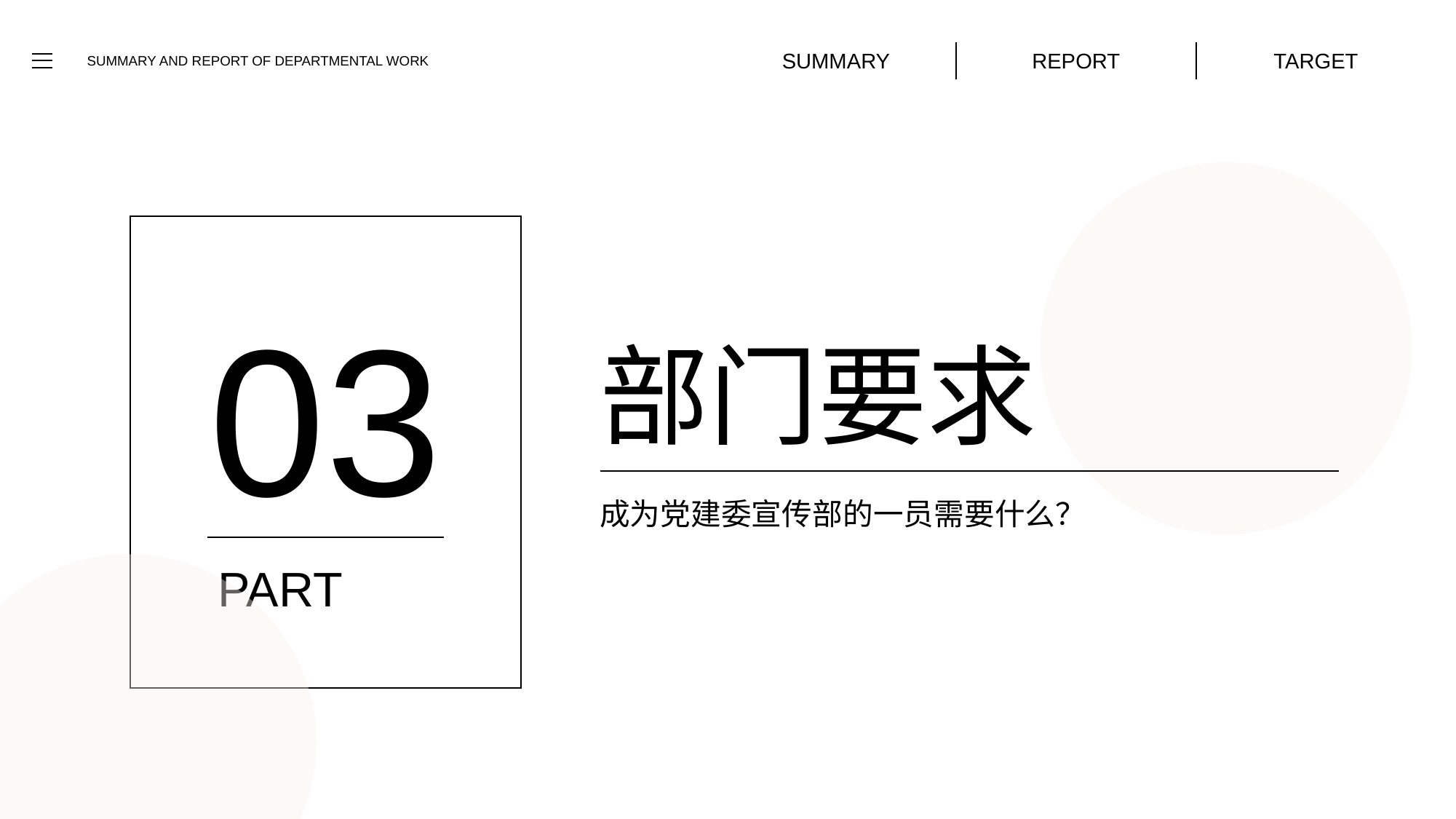

SUMMARY
REPORT
TARGET
SUMMARY AND REPORT OF DEPARTMENTAL WORK

03
PART
部门要求
成为党建委宣传部的一员需要什么？